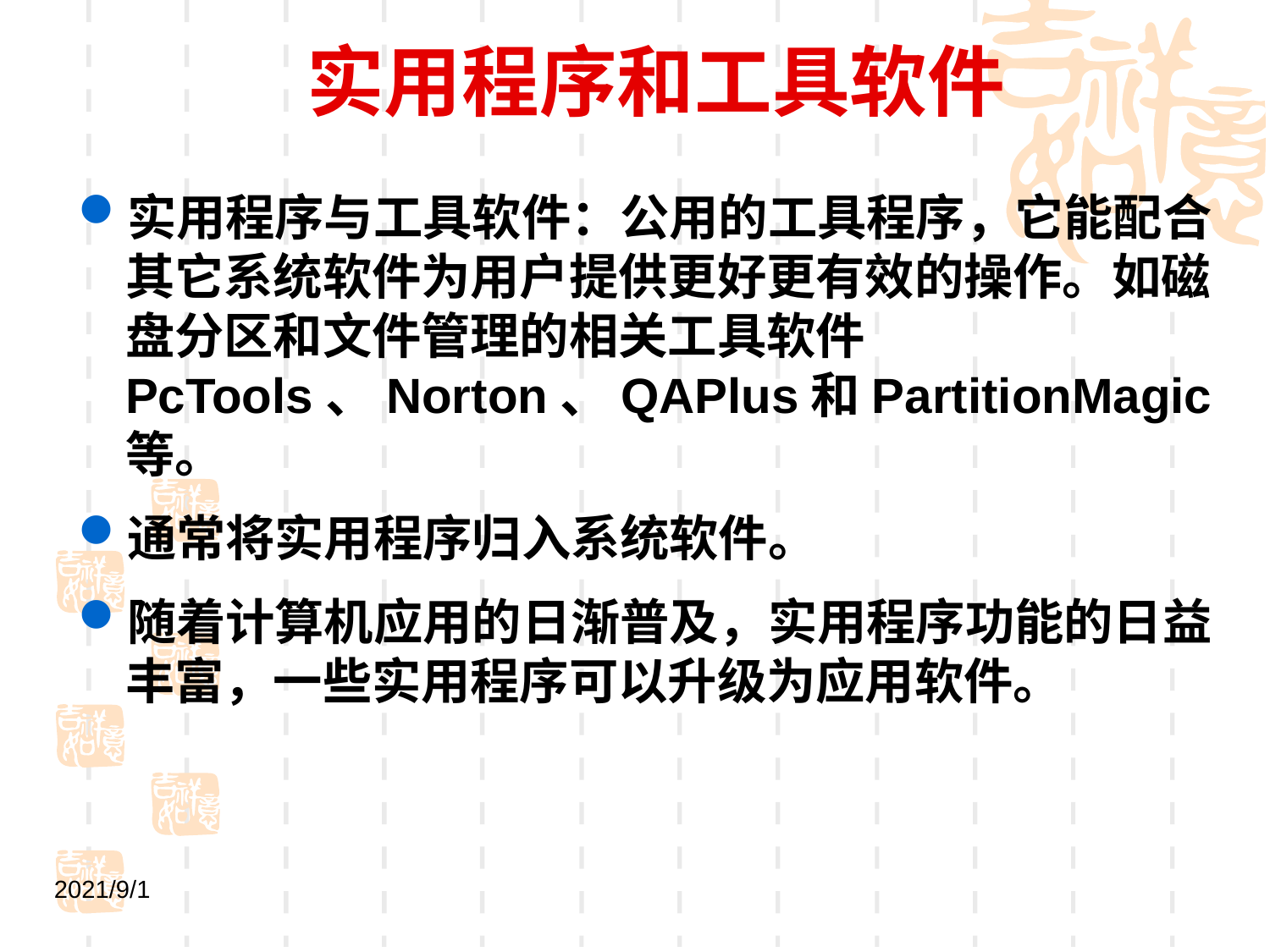

# 实用程序和工具软件
实用程序与工具软件：公用的工具程序，它能配合其它系统软件为用户提供更好更有效的操作。如磁盘分区和文件管理的相关工具软件PcTools、Norton、QAPlus和PartitionMagic等。
通常将实用程序归入系统软件。
随着计算机应用的日渐普及，实用程序功能的日益丰富，一些实用程序可以升级为应用软件。
2021/9/1